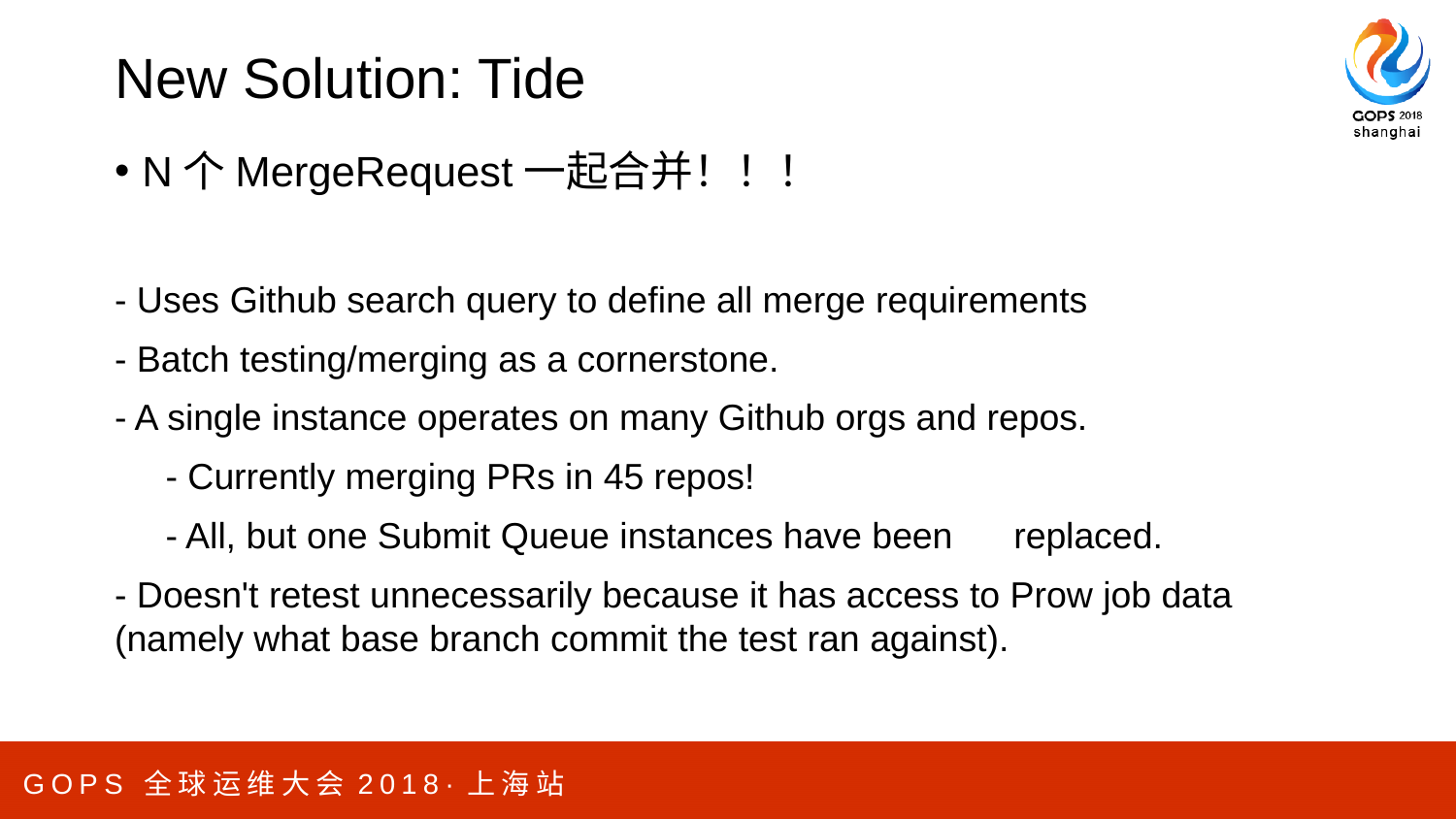

# New Solution: Tide
N个MergeRequest一起合并！！！

- Uses Github search query to define all merge requirements
- Batch testing/merging as a cornerstone.
- A single instance operates on many Github orgs and repos.
     - Currently merging PRs in 45 repos!
     - All, but one Submit Queue instances have been      replaced.
- Doesn't retest unnecessarily because it has access to Prow job data (namely what base branch commit the test ran against).